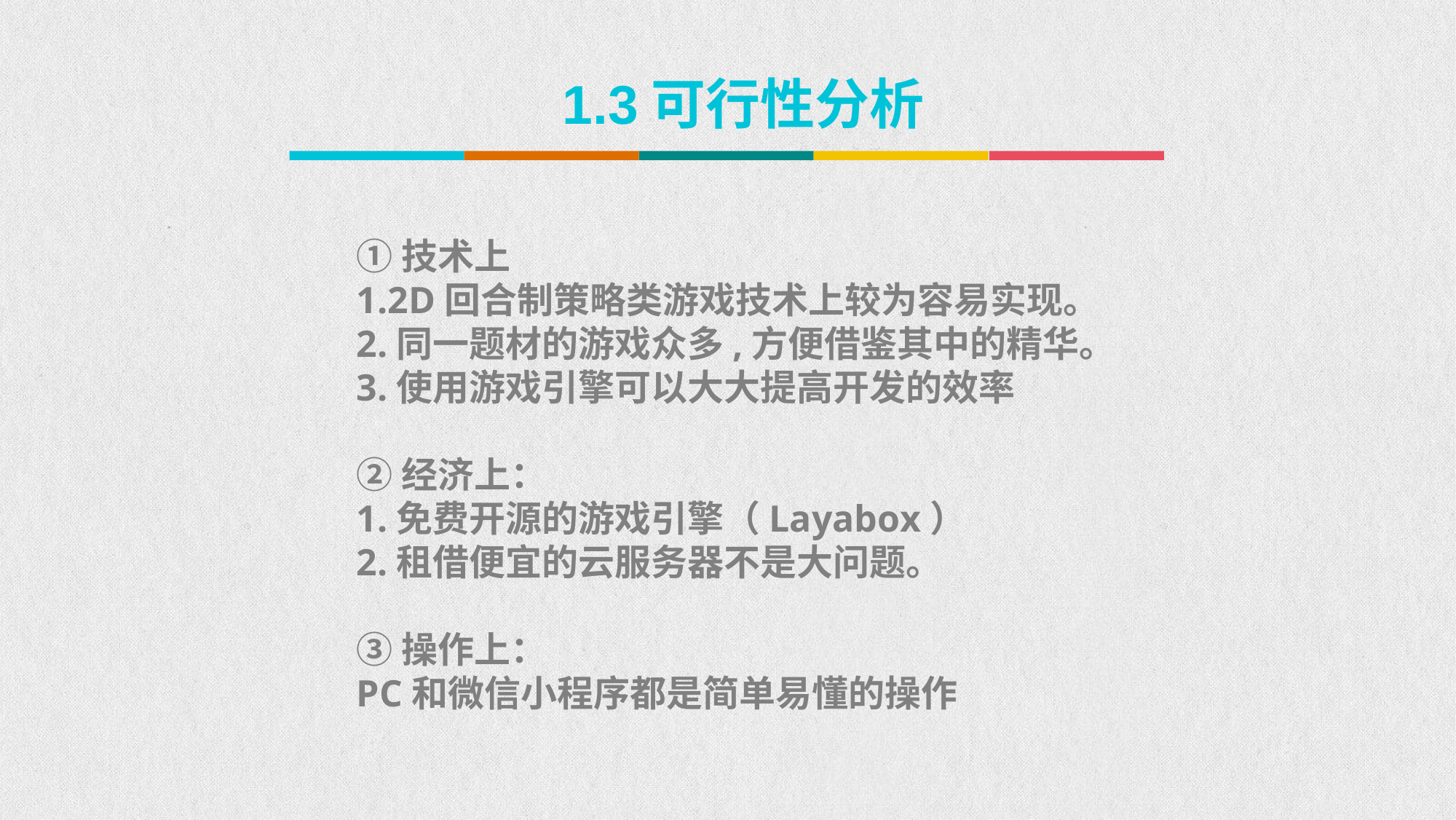

1.3可行性分析

①技术上
1.2D回合制策略类游戏技术上较为容易实现。
2.同一题材的游戏众多,方便借鉴其中的精华。
3.使用游戏引擎可以大大提高开发的效率

②经济上：
1.免费开源的游戏引擎（Layabox）
2.租借便宜的云服务器不是大问题。

③操作上：
PC和微信小程序都是简单易懂的操作